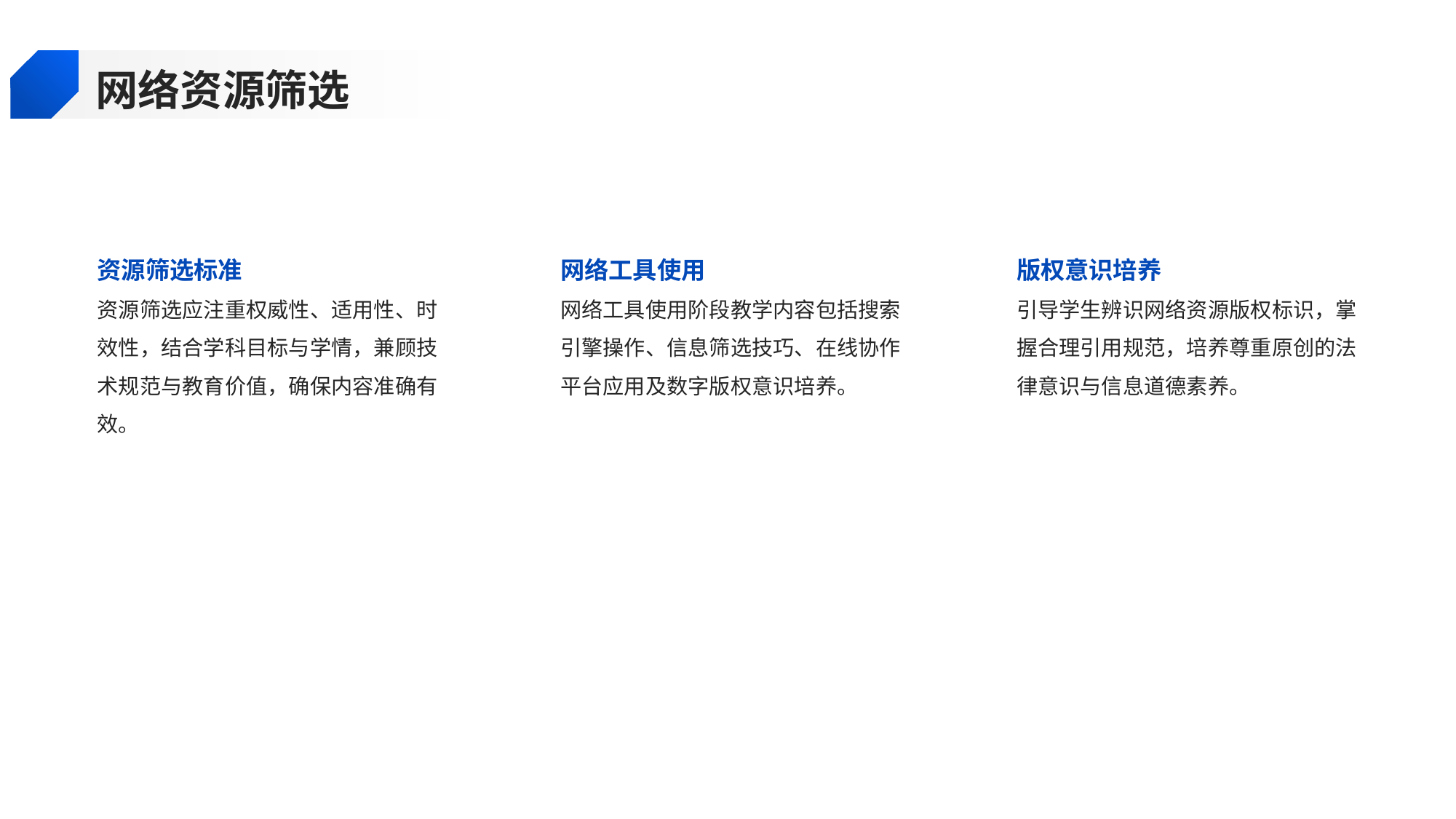

网络资源筛选
资源筛选标准
网络工具使用
版权意识培养
资源筛选应注重权威性、适用性、时效性，结合学科目标与学情，兼顾技术规范与教育价值，确保内容准确有效。
网络工具使用阶段教学内容包括搜索引擎操作、信息筛选技巧、在线协作平台应用及数字版权意识培养。
引导学生辨识网络资源版权标识，掌握合理引用规范，培养尊重原创的法律意识与信息道德素养。